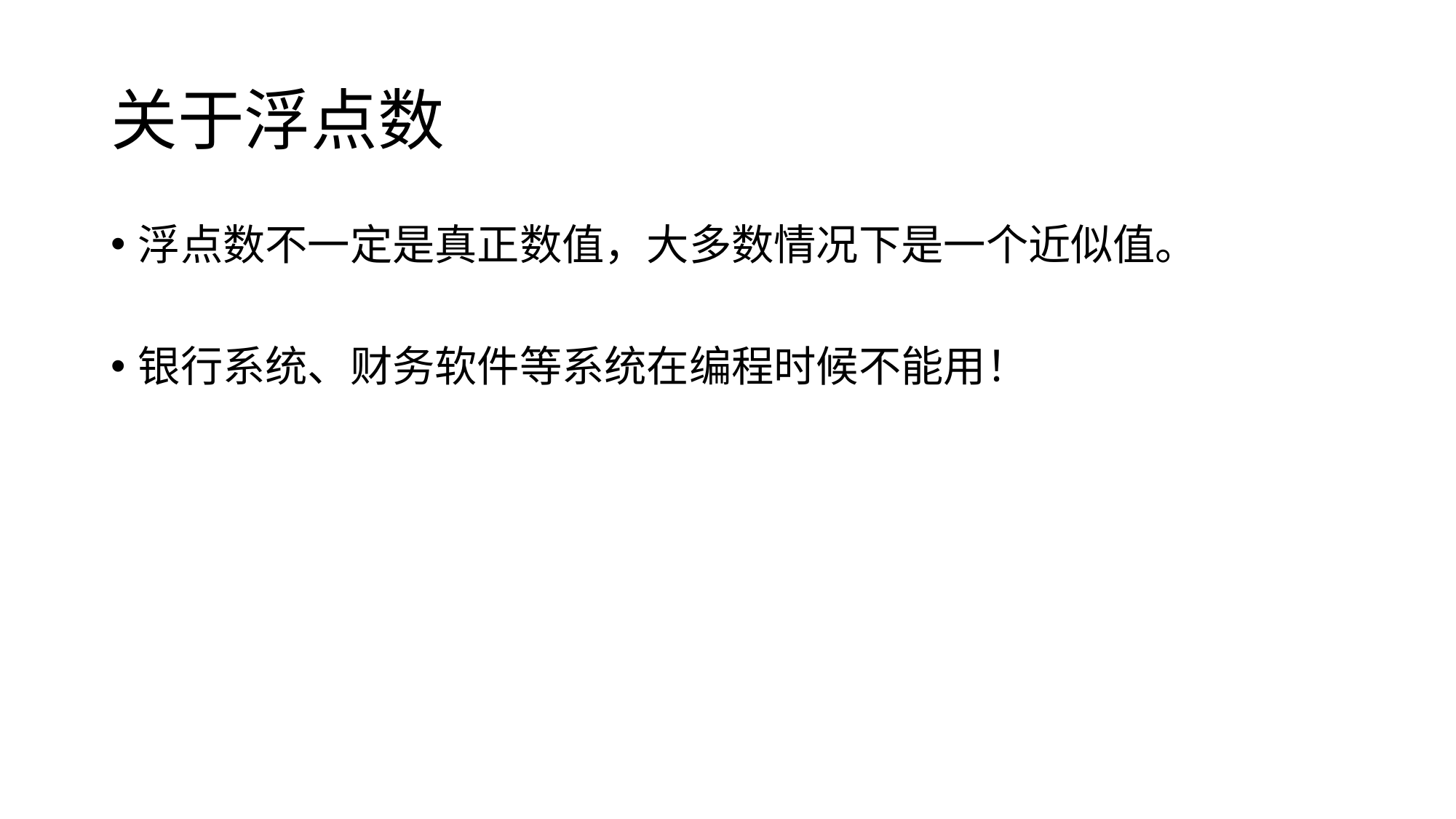

# 关于浮点数
浮点数不一定是真正数值，大多数情况下是一个近似值。

银行系统、财务软件等系统在编程时候不能用！